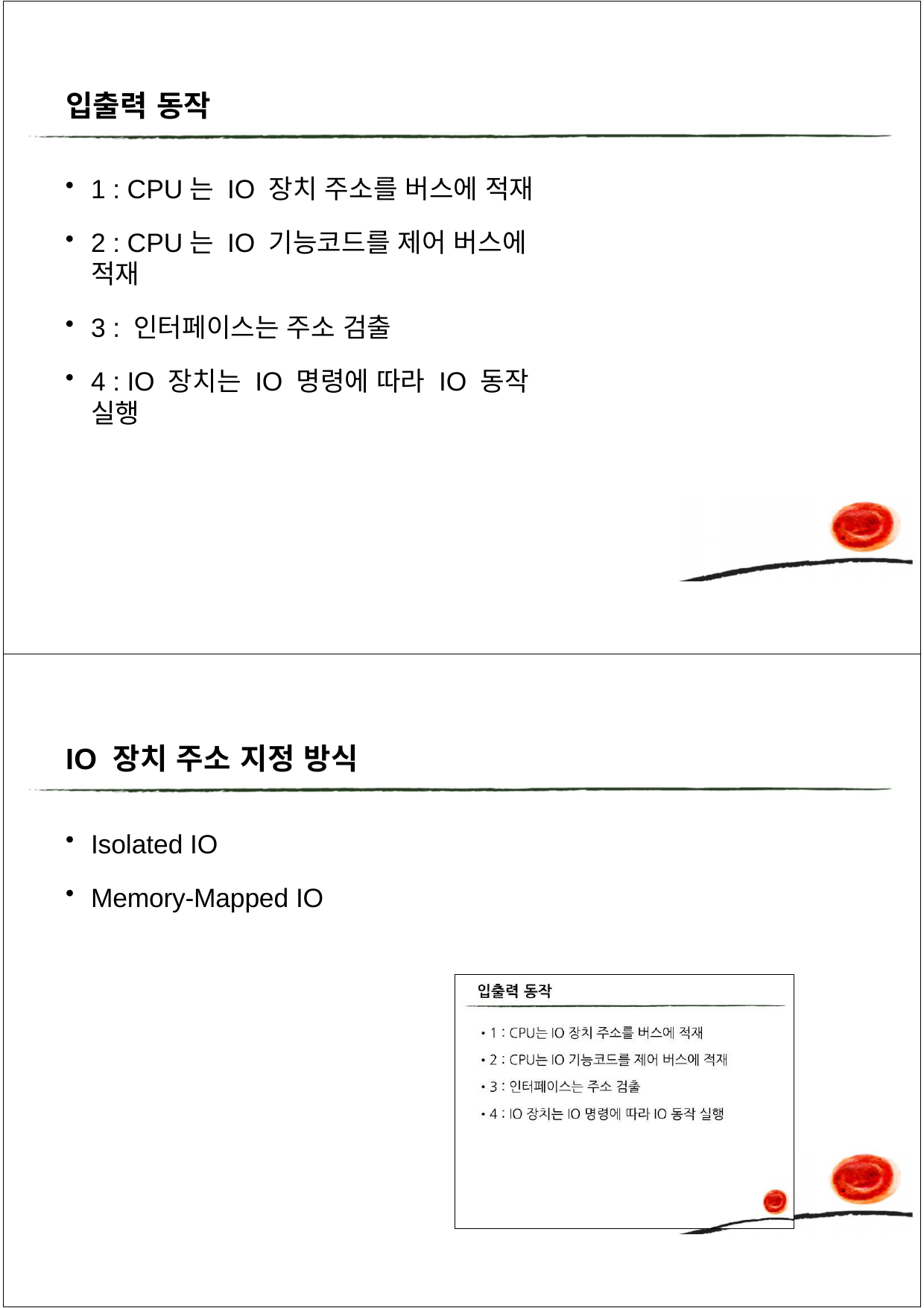

입출력 동작
7
1 : CPU는 IO 장치 주소를 버스에 적재
2 : CPU는 IO 기능코드를 제어 버스에 적재
3 : 인터페이스는 주소 검출
4 : IO 장치는 IO 명령에 따라 IO 동작 실행

IO 장치 주소 지정 방식

Isolated IO
Memory-Mapped IO